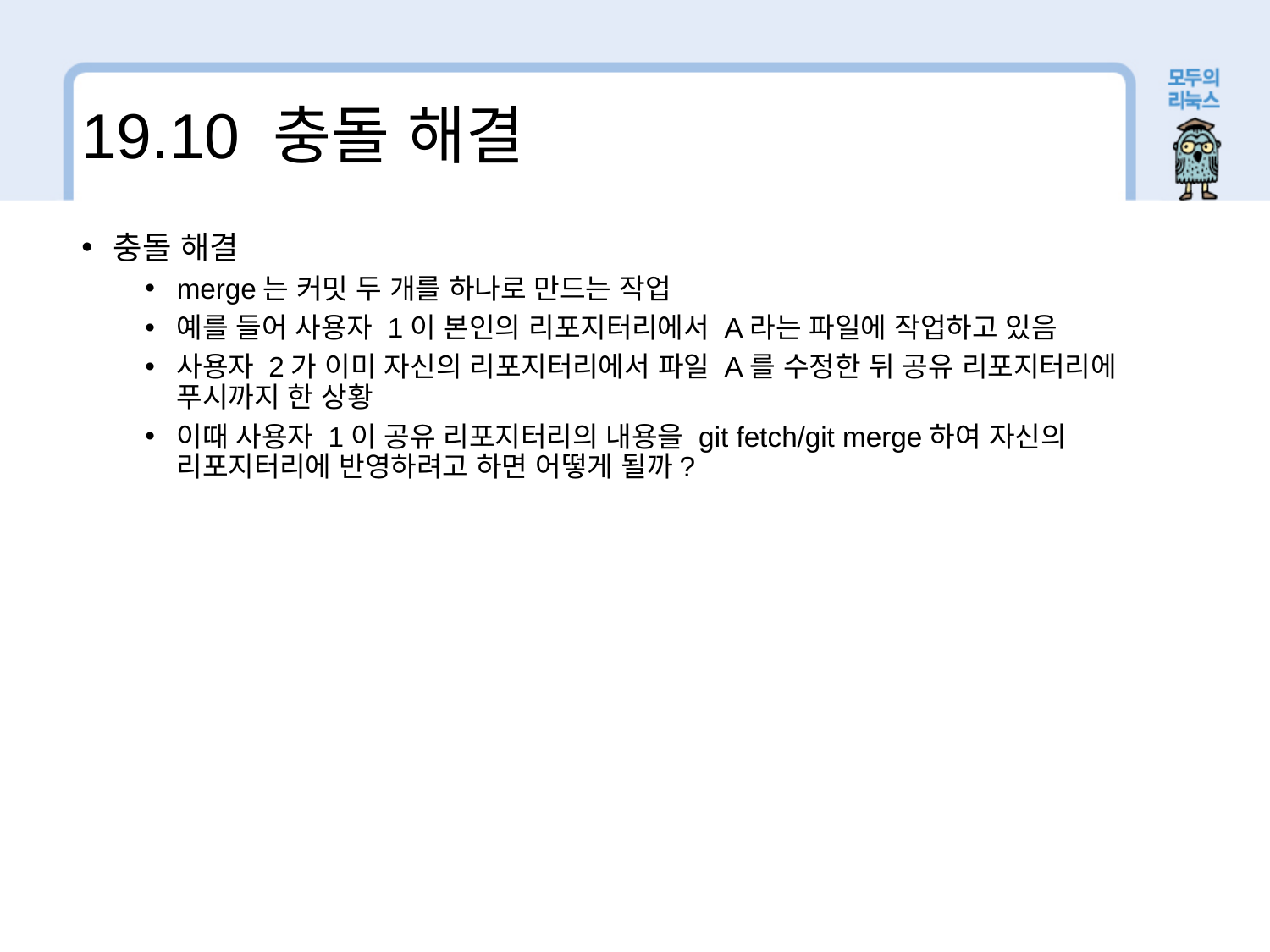

19.10 충돌 해결
충돌 해결
merge는 커밋 두 개를 하나로 만드는 작업
예를 들어 사용자 1이 본인의 리포지터리에서 A라는 파일에 작업하고 있음
사용자 2가 이미 자신의 리포지터리에서 파일 A를 수정한 뒤 공유 리포지터리에 푸시까지 한 상황
이때 사용자 1이 공유 리포지터리의 내용을 git fetch/git merge하여 자신의 리포지터리에 반영하려고 하면 어떻게 될까?